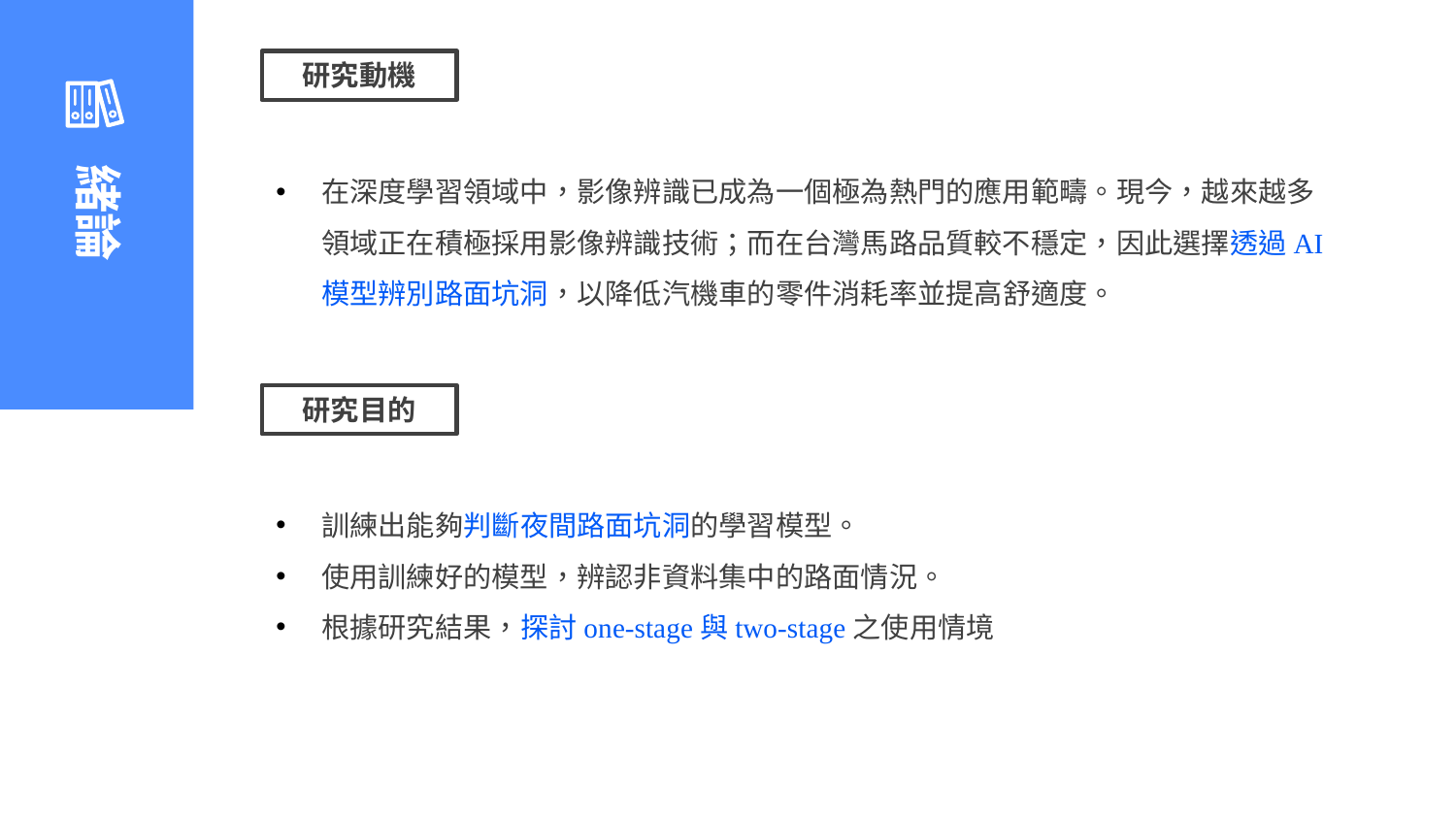

研究動機

緒論
在深度學習領域中，影像辨識已成為一個極為熱門的應用範疇。現今，越來越多領域正在積極採用影像辨識技術；而在台灣馬路品質較不穩定，因此選擇透過AI模型辨別路面坑洞，以降低汽機車的零件消耗率並提高舒適度。
研究目的

訓練出能夠判斷夜間路面坑洞的學習模型。
使用訓練好的模型，辨認非資料集中的路面情況。
根據研究結果，探討one-stage與two-stage之使用情境